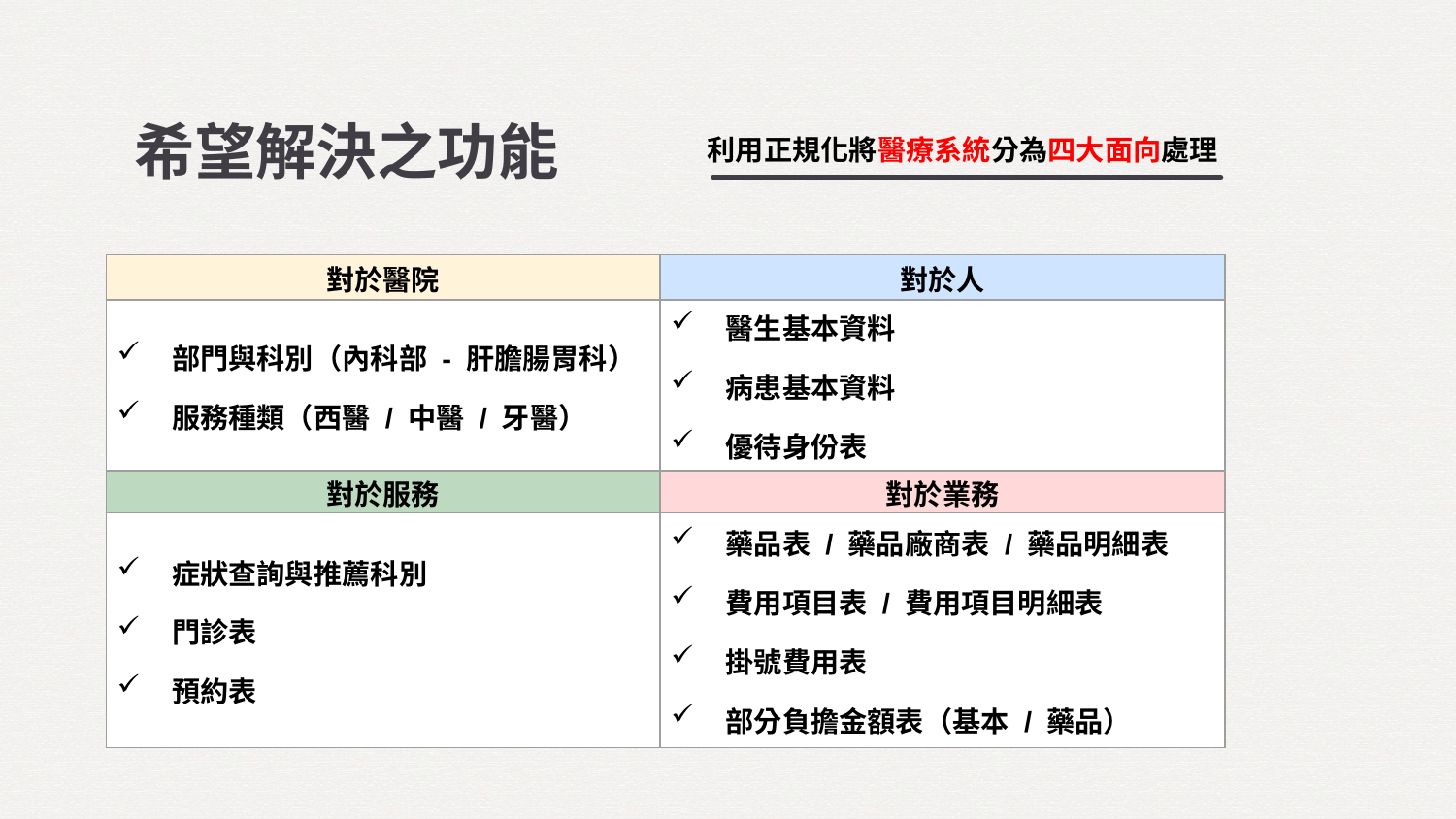

希望解決之功能
利用正規化將醫療系統分為四大面向處理
| 對於醫院 | 對於人 |
| --- | --- |
| 部門與科別（內科部 - 肝膽腸胃科） 服務種類（西醫 / 中醫 / 牙醫） | 醫生基本資料 病患基本資料 優待身份表 |
| 對於服務 | 對於業務 |
| 症狀查詢與推薦科別 門診表 預約表 | 藥品表 / 藥品廠商表 / 藥品明細表 費用項目表 / 費用項目明細表 掛號費用表 部分負擔金額表（基本 / 藥品） |